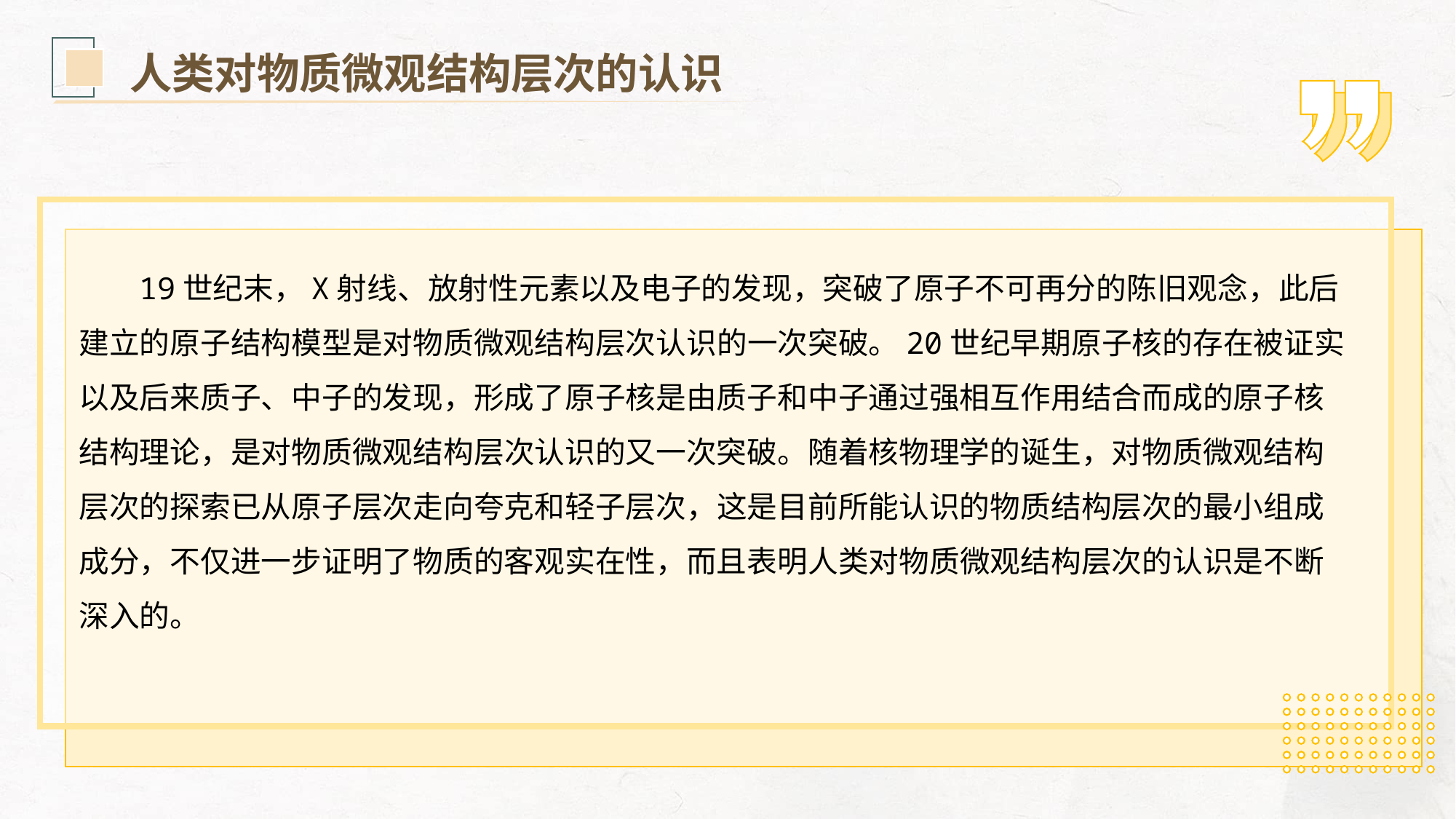

人类对物质微观结构层次的认识

19世纪末，X射线、放射性元素以及电子的发现，突破了原子不可再分的陈旧观念，此后建立的原子结构模型是对物质微观结构层次认识的一次突破。20世纪早期原子核的存在被证实以及后来质子、中子的发现，形成了原子核是由质子和中子通过强相互作用结合而成的原子核结构理论，是对物质微观结构层次认识的又一次突破。随着核物理学的诞生，对物质微观结构层次的探索已从原子层次走向夸克和轻子层次，这是目前所能认识的物质结构层次的最小组成成分，不仅进一步证明了物质的客观实在性，而且表明人类对物质微观结构层次的认识是不断深入的。